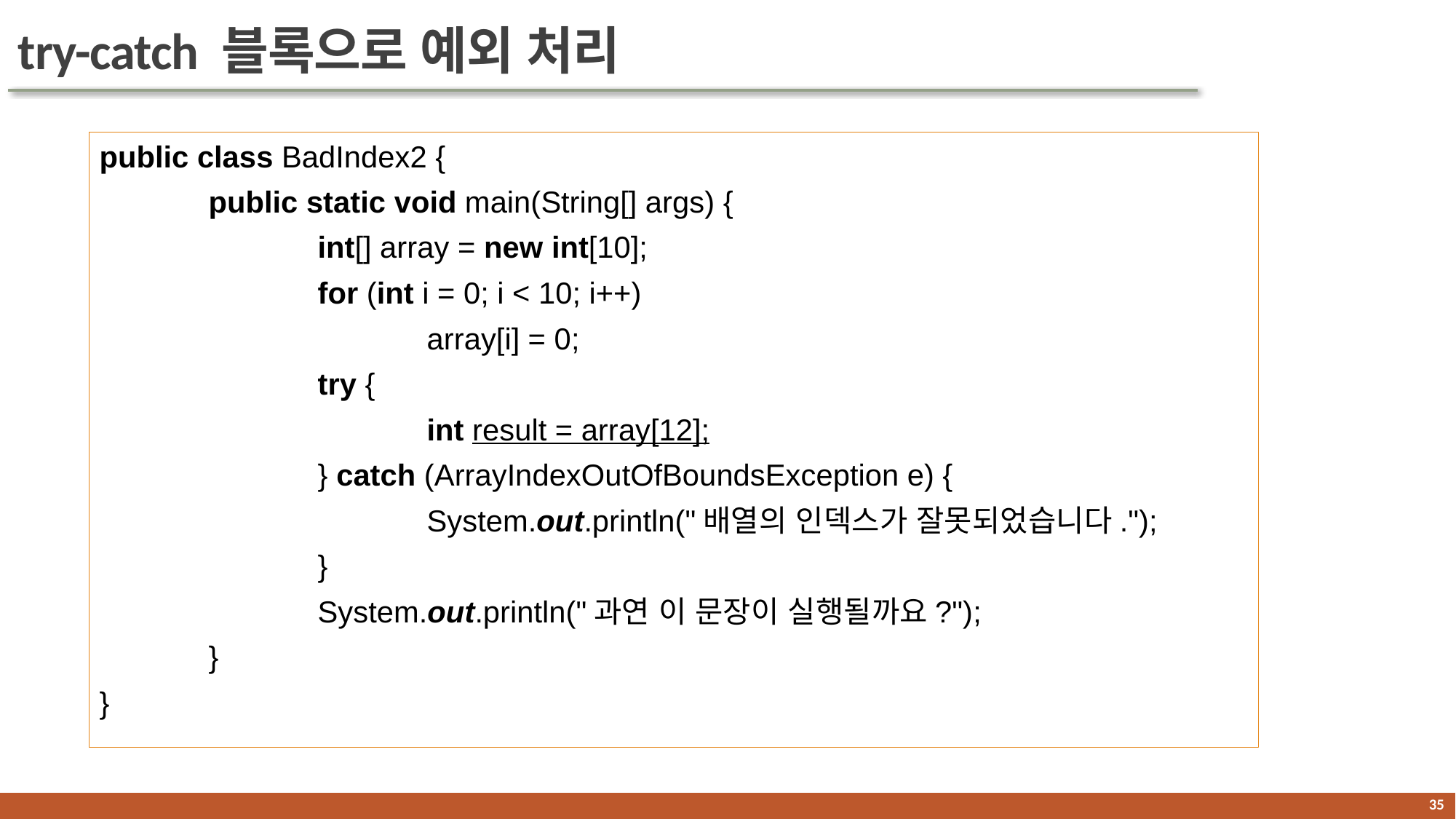

# try-catch 블록으로 예외 처리
public class BadIndex2 {
	public static void main(String[] args) {
		int[] array = new int[10];
		for (int i = 0; i < 10; i++)
			array[i] = 0;
		try {
			int result = array[12];
		} catch (ArrayIndexOutOfBoundsException e) {
			System.out.println("배열의 인덱스가 잘못되었습니다.");
		}
		System.out.println("과연 이 문장이 실행될까요?");
	}
}
35